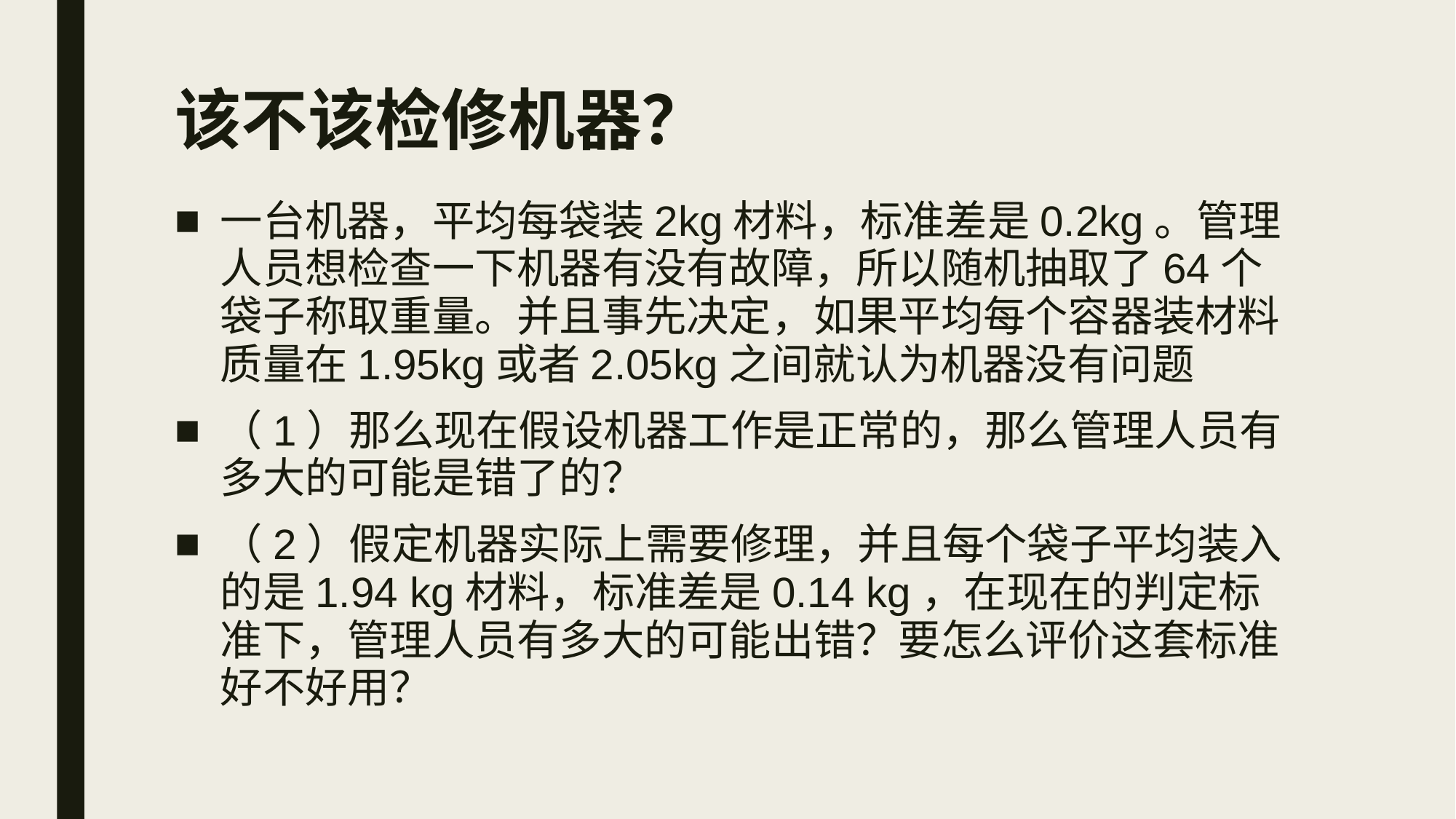

# 该不该检修机器？
一台机器，平均每袋装2kg材料，标准差是0.2kg。管理人员想检查一下机器有没有故障，所以随机抽取了64个袋子称取重量。并且事先决定，如果平均每个容器装材料质量在1.95kg或者2.05kg之间就认为机器没有问题
（1）那么现在假设机器工作是正常的，那么管理人员有多大的可能是错了的？
（2）假定机器实际上需要修理，并且每个袋子平均装入的是1.94 kg材料，标准差是0.14 kg，在现在的判定标准下，管理人员有多大的可能出错？要怎么评价这套标准好不好用？